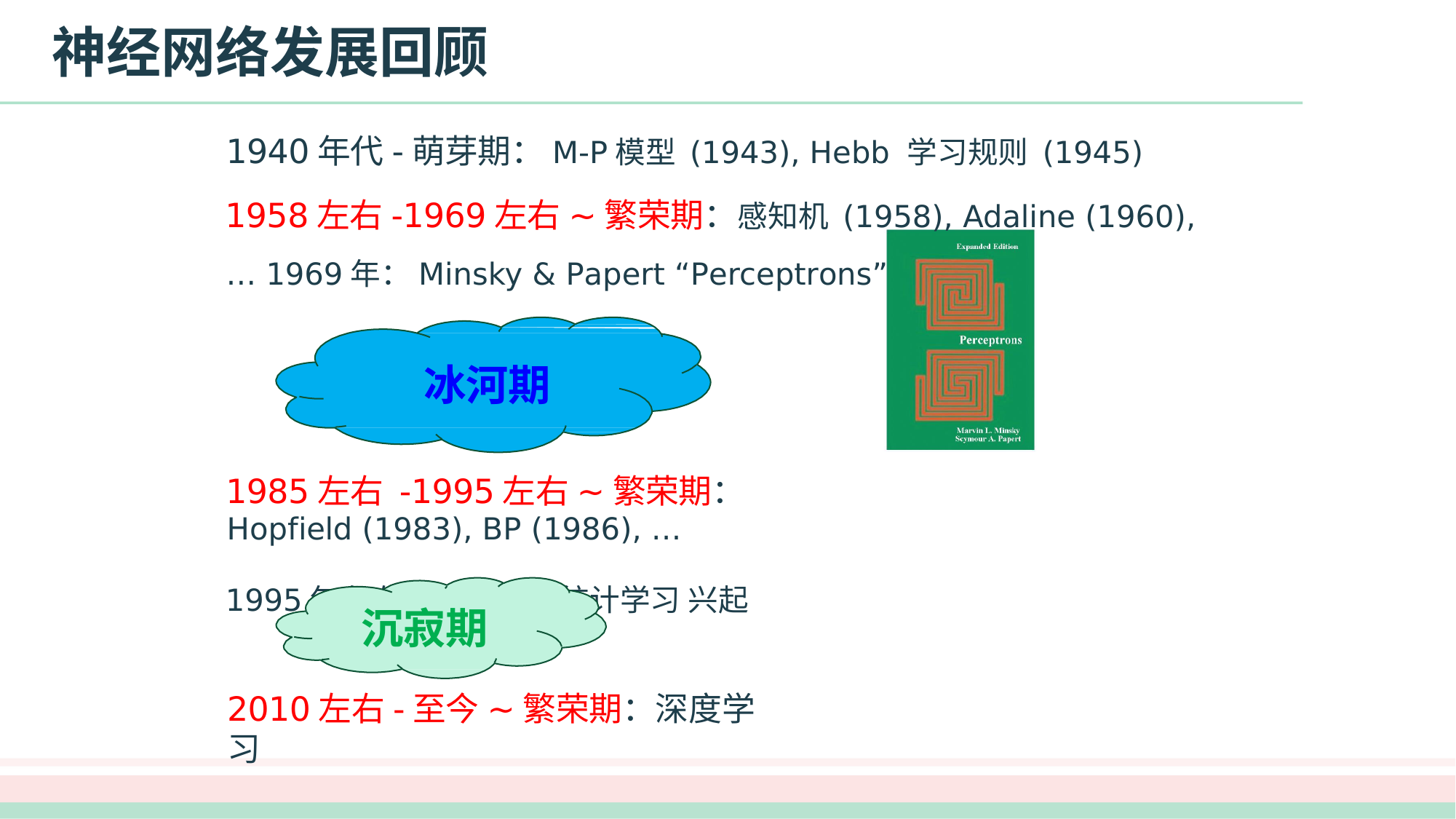

# 神经网络发展回顾
1940年代-萌芽期：M-P模型 (1943), Hebb 学习规则 (1945)
1958左右-1969左右~繁荣期：感知机 (1958), Adaline (1960), … 1969年：Minsky & Papert “Perceptrons”

冰河期

1985左右 -1995左右~繁荣期：Hopfield (1983), BP (1986), …

1995年左右：SVM 及 统计学习 兴起

沉寂期

2010左右-至今~繁荣期：深度学习